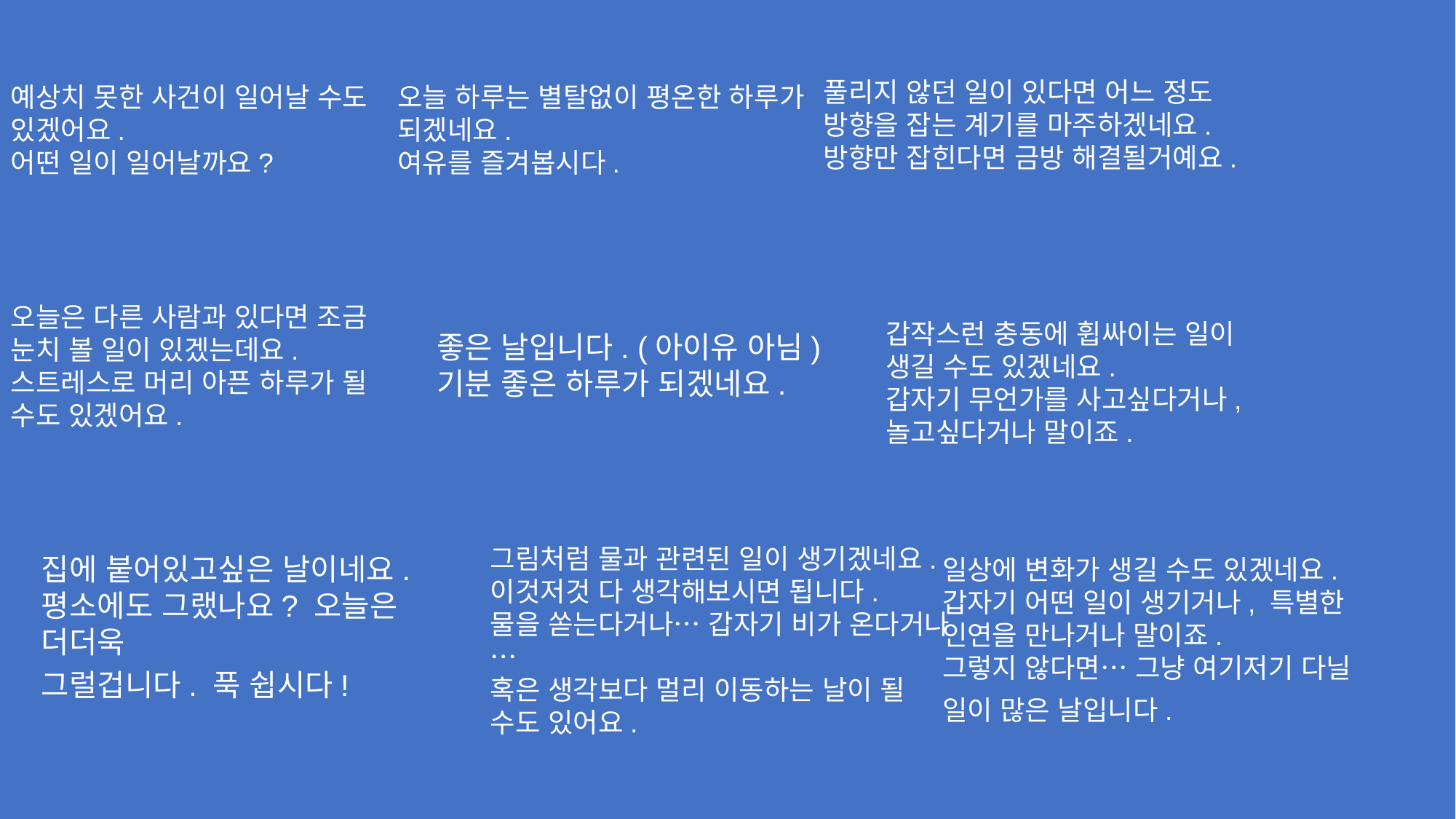

예상치 못한 사건이 일어날 수도 있겠어요.
어떤 일이 일어날까요?
오늘 하루는 별탈없이 평온한 하루가
되겠네요.
여유를 즐겨봅시다.
풀리지 않던 일이 있다면 어느 정도 방향을 잡는 계기를 마주하겠네요.
방향만 잡힌다면 금방 해결될거예요.
좋은 날입니다. (아이유 아님)
기분 좋은 하루가 되겠네요.
오늘은 다른 사람과 있다면 조금
눈치 볼 일이 있겠는데요.
스트레스로 머리 아픈 하루가 될 수도 있겠어요.
갑작스런 충동에 휩싸이는 일이
생길 수도 있겠네요.
갑자기 무언가를 사고싶다거나,
놀고싶다거나 말이죠.
집에 붙어있고싶은 날이네요.
평소에도 그랬나요? 오늘은 더더욱
그럴겁니다. 푹 쉽시다!
그림처럼 물과 관련된 일이 생기겠네요.
이것저것 다 생각해보시면 됩니다.
물을 쏟는다거나… 갑자기 비가 온다거나…
혹은 생각보다 멀리 이동하는 날이 될 수도 있어요.
일상에 변화가 생길 수도 있겠네요.
갑자기 어떤 일이 생기거나, 특별한 인연을 만나거나 말이죠.
그렇지 않다면… 그냥 여기저기 다닐 일이 많은 날입니다.